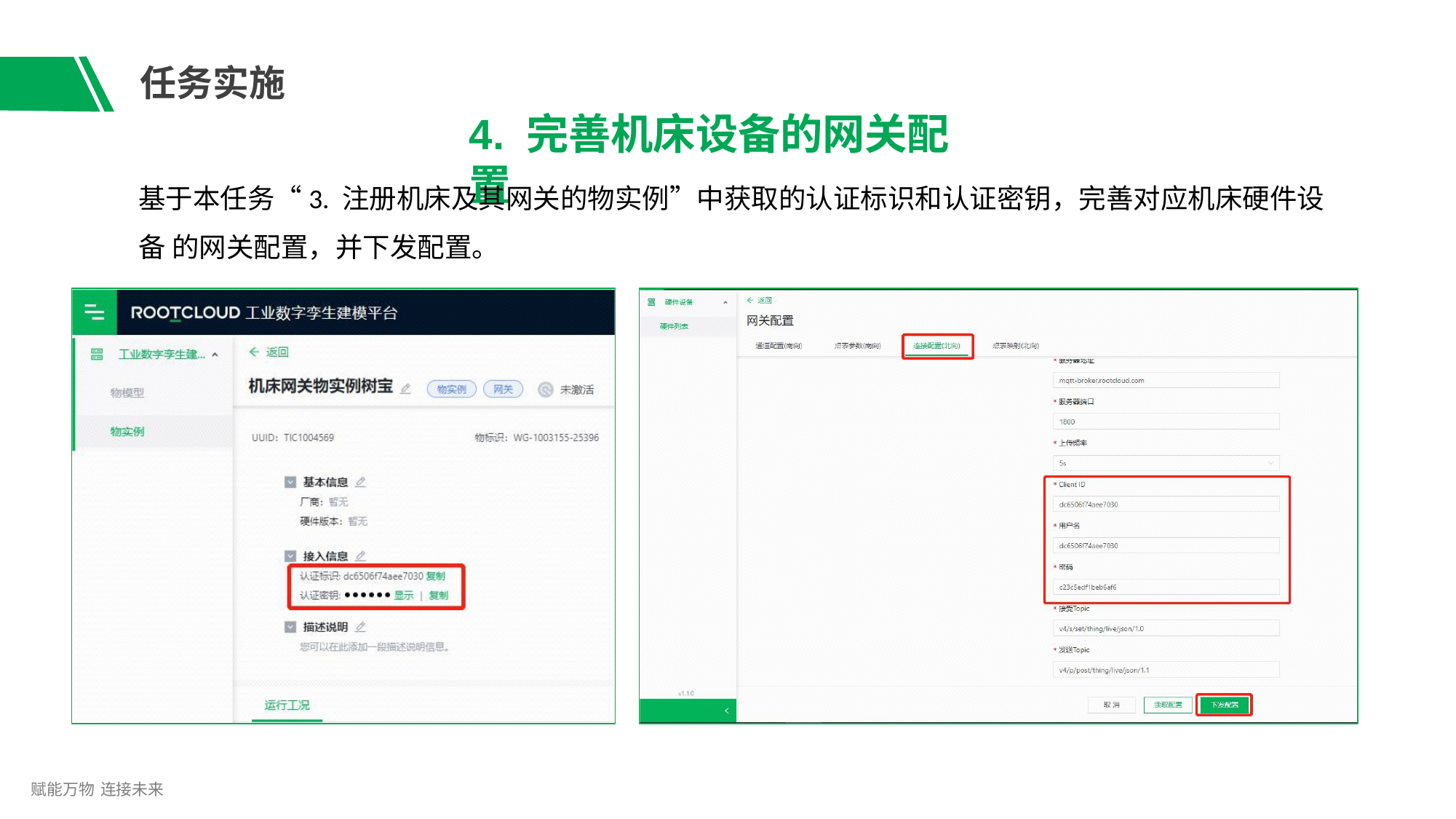

# 任务实施
4. 完善机床设备的网关配置
基于本任务“3. 注册机床及其网关的物实例”中获取的认证标识和认证密钥，完善对应机床硬件设备 的网关配置，并下发配置。

赋能万物 连接未来